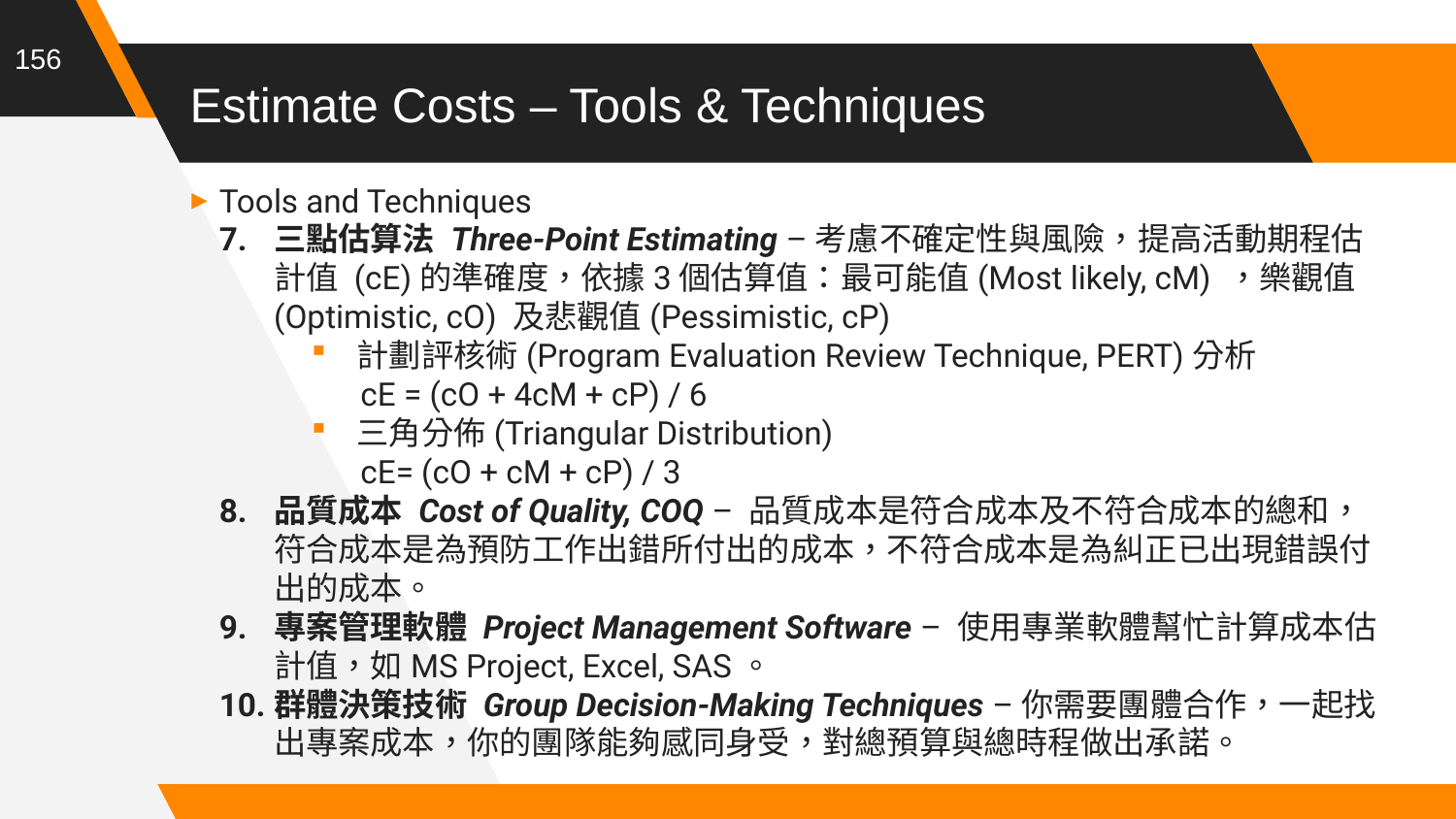

156
# Estimate Costs – Tools & Techniques
Tools and Techniques
三點估算法 Three-Point Estimating –考慮不確定性與風險，提高活動期程估計值 (cE)的準確度，依據3個估算值：最可能值(Most likely, cM) ，樂觀值(Optimistic, cO) 及悲觀值(Pessimistic, cP)
計劃評核術(Program Evaluation Review Technique, PERT)分析
cE = (cO + 4cM + cP) / 6
三角分佈(Triangular Distribution)
cE= (cO + cM + cP) / 3
品質成本 Cost of Quality, COQ – 品質成本是符合成本及不符合成本的總和，符合成本是為預防工作出錯所付出的成本，不符合成本是為糾正已出現錯誤付出的成本。
專案管理軟體 Project Management Software – 使用專業軟體幫忙計算成本估計值，如MS Project, Excel, SAS。
群體決策技術 Group Decision-Making Techniques –你需要團體合作，一起找出專案成本，你的團隊能夠感同身受，對總預算與總時程做出承諾。